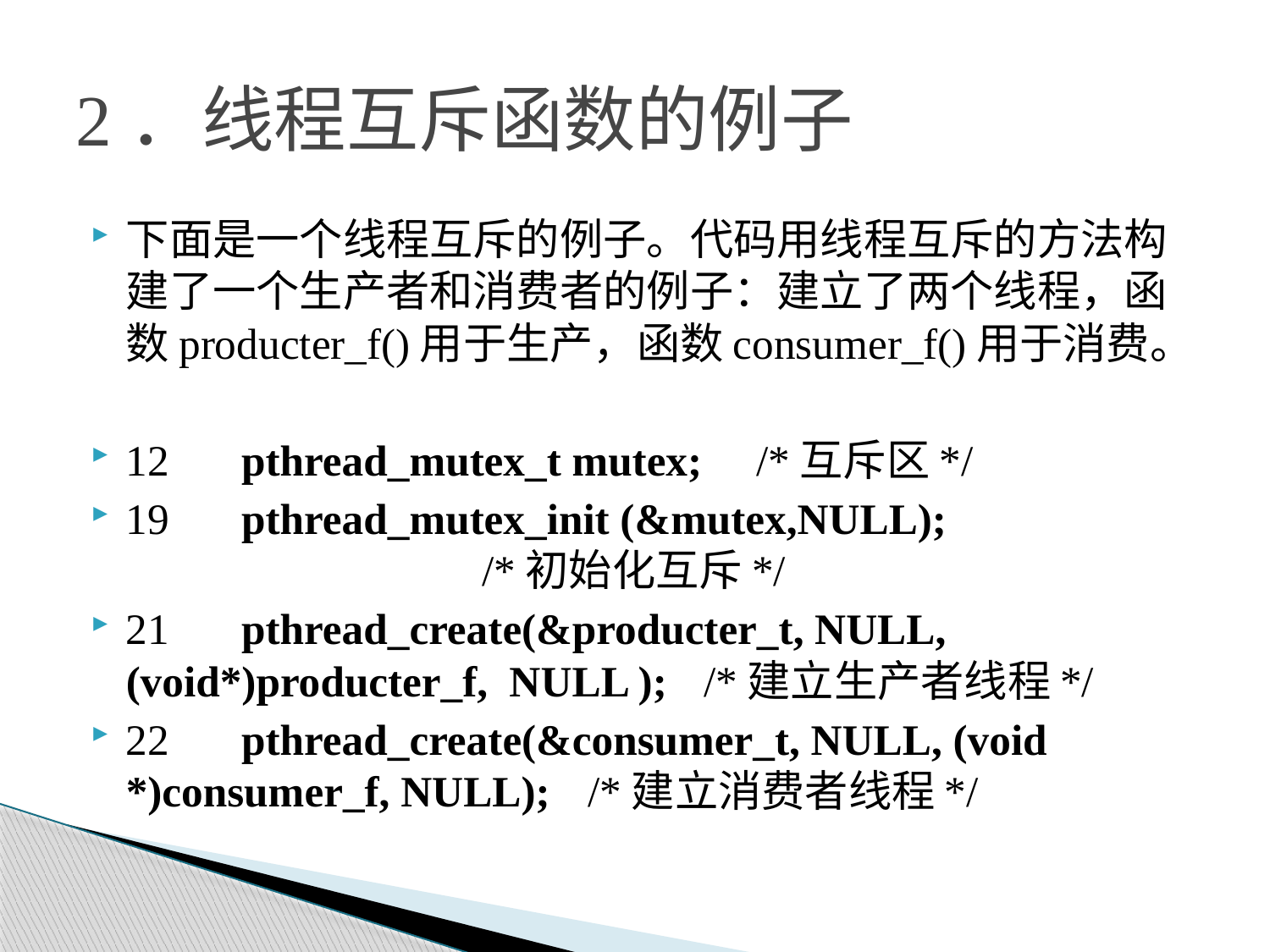

# 2．线程互斥函数的例子
下面是一个线程互斥的例子。代码用线程互斥的方法构建了一个生产者和消费者的例子：建立了两个线程，函数producter_f()用于生产，函数consumer_f()用于消费。

12	pthread_mutex_t mutex;     /*互斥区*/
19	pthread_mutex_init (&mutex,NULL);			                                               /*初始化互斥*/
21	pthread_create(&producter_t, NULL, (void*)producter_f,  NULL );	/*建立生产者线程*/
22	pthread_create(&consumer_t, NULL, (void *)consumer_f, NULL);		/*建立消费者线程*/